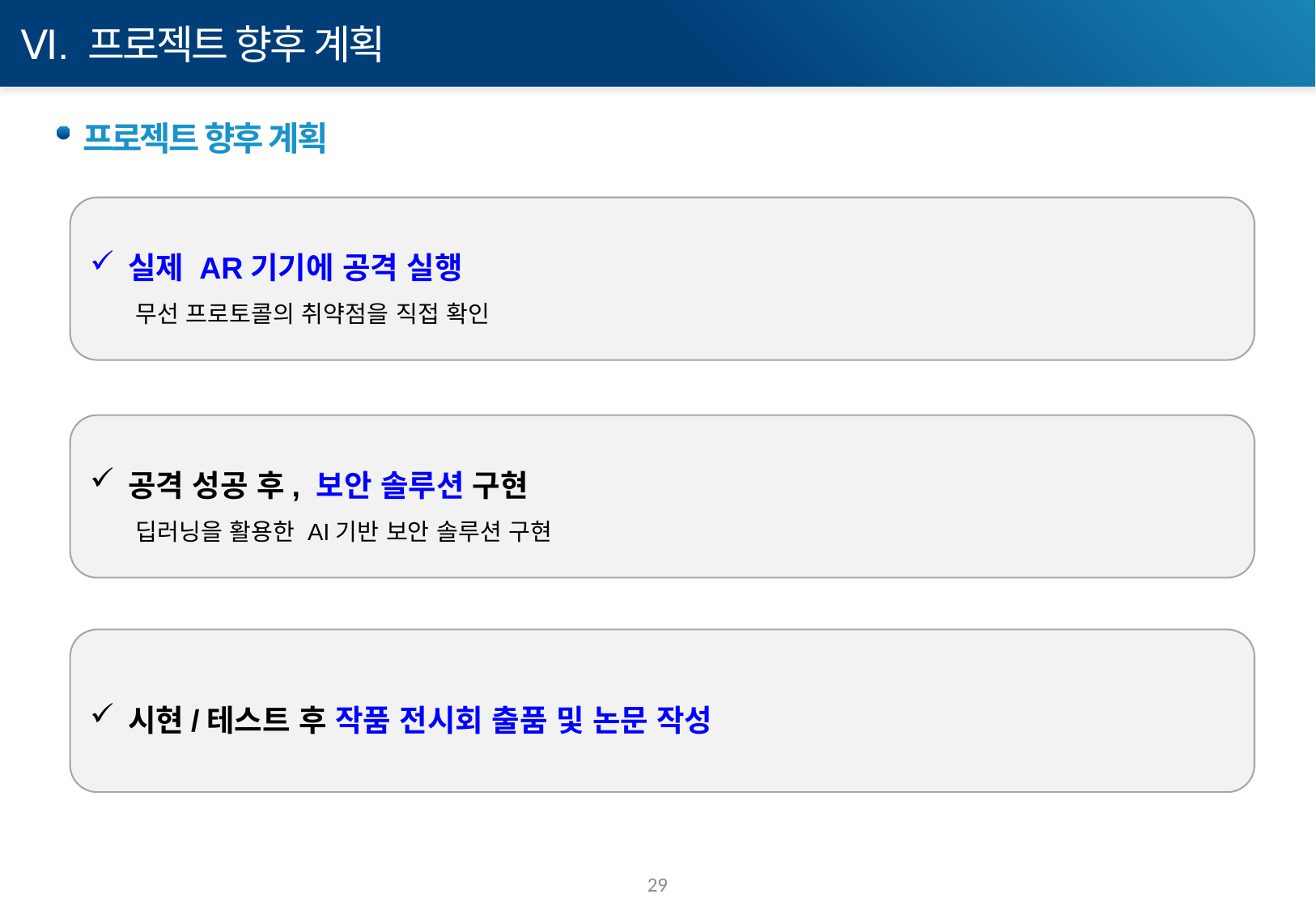

Ⅵ. 프로젝트 향후 계획
프로젝트 향후 계획

실제 AR기기에 공격 실행
      무선 프로토콜의 취약점을 직접 확인
공격 성공 후, 보안 솔루션 구현
      딥러닝을 활용한 AI기반 보안 솔루션 구현
시현/테스트 후 작품 전시회 출품 및 논문 작성
29